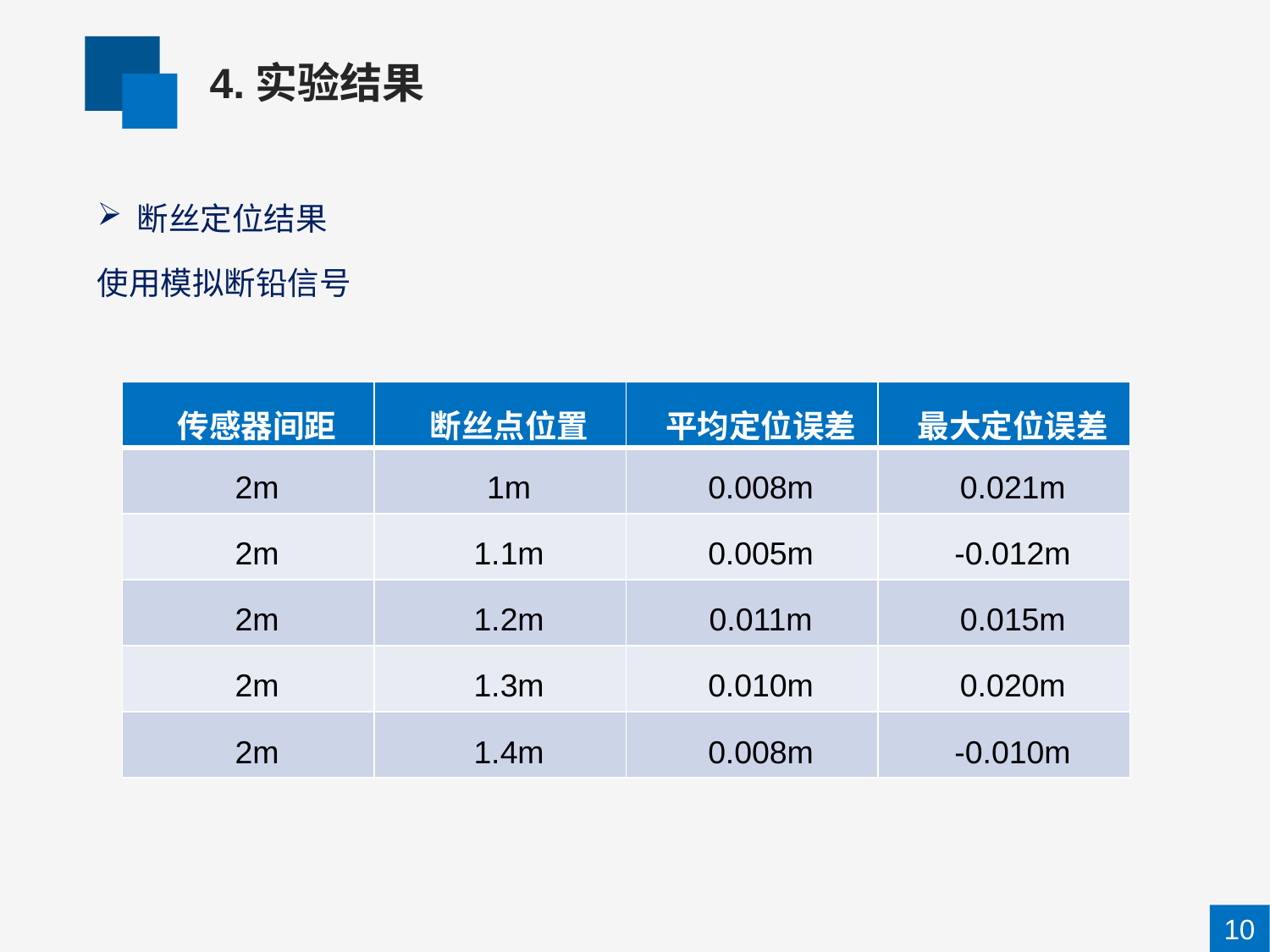

4.实验结果
断丝定位结果
使用模拟断铅信号

| 传感器间距 | 断丝点位置 | 平均定位误差 | 最大定位误差 |
| --- | --- | --- | --- |
| 2m | 1m | 0.008m | 0.021m |
| 2m | 1.1m | 0.005m | -0.012m |
| 2m | 1.2m | 0.011m | 0.015m |
| 2m | 1.3m | 0.010m | 0.020m |
| 2m | 1.4m | 0.008m | -0.010m |
10